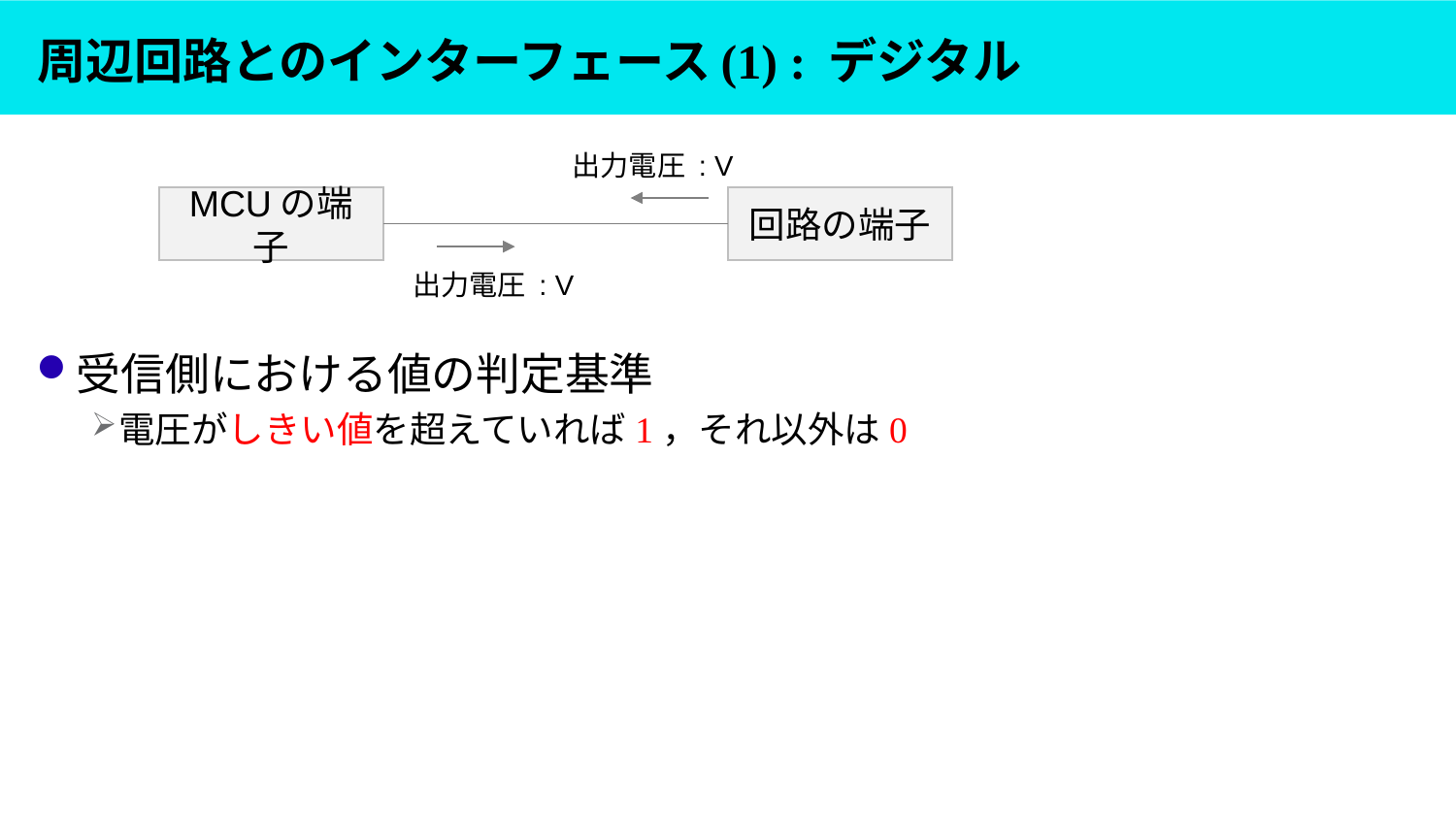

# 周辺回路とのインターフェース(1) : デジタル
出力電圧 : V
回路の端子
MCUの端子
出力電圧 : V
受信側における値の判定基準
電圧がしきい値を超えていれば1，それ以外は0